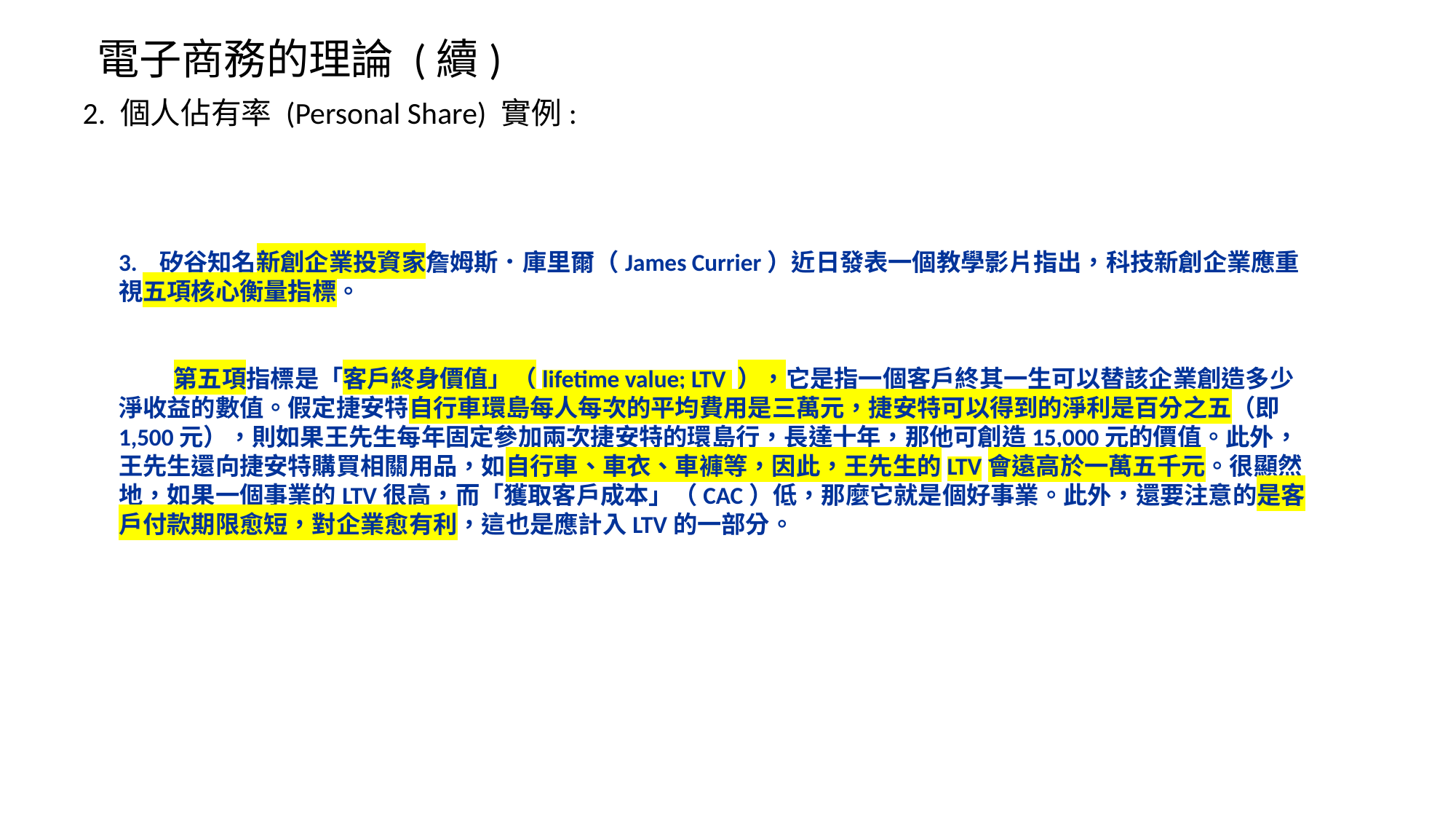

# 電子商務的理論 (續)
2. 個人佔有率 (Personal Share) 實例:

3.   矽谷知名新創企業投資家詹姆斯．庫里爾（James Currier）近日發表一個教學影片指出，科技新創企業應重視五項核心衡量指標。

         第五項指標是「客戶終身價值」（lifetime value; LTV ），它是指一個客戶終其一生可以替該企業創造多少淨收益的數值。假定捷安特自行車環島每人每次的平均費用是三萬元，捷安特可以得到的淨利是百分之五（即1,500元），則如果王先生每年固定參加兩次捷安特的環島行，長達十年，那他可創造15,000元的價值。此外，王先生還向捷安特購買相關用品，如自行車、車衣、車褲等，因此，王先生的LTV會遠高於一萬五千元。很顯然地，如果一個事業的LTV很高，而「獲取客戶成本」（CAC）低，那麼它就是個好事業。此外，還要注意的是客戶付款期限愈短，對企業愈有利，這也是應計入LTV的一部分。